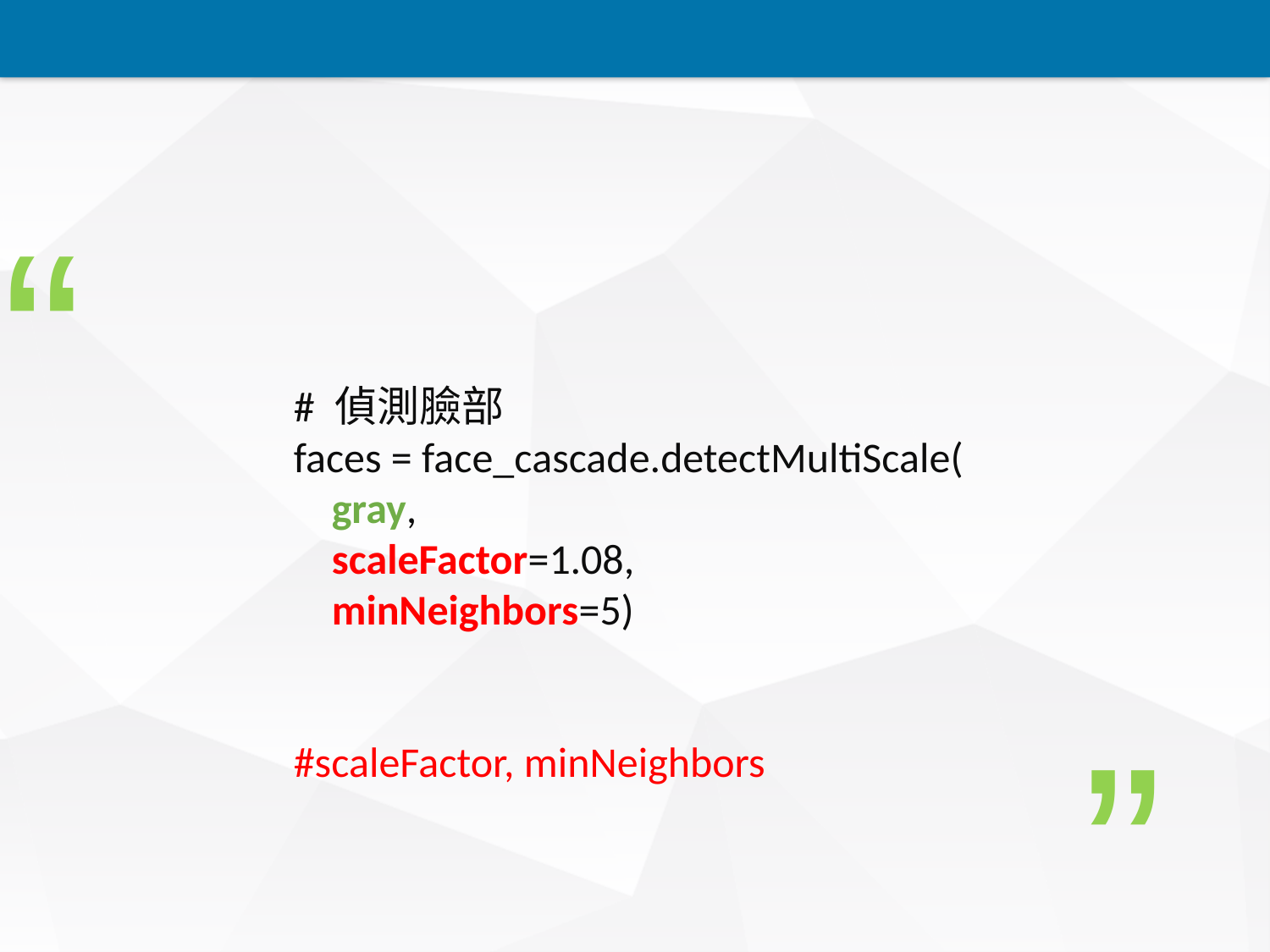

“
# 偵測臉部
faces = face_cascade.detectMultiScale(
    gray,
    scaleFactor=1.08,
    minNeighbors=5)

#scaleFactor, minNeighbors
”